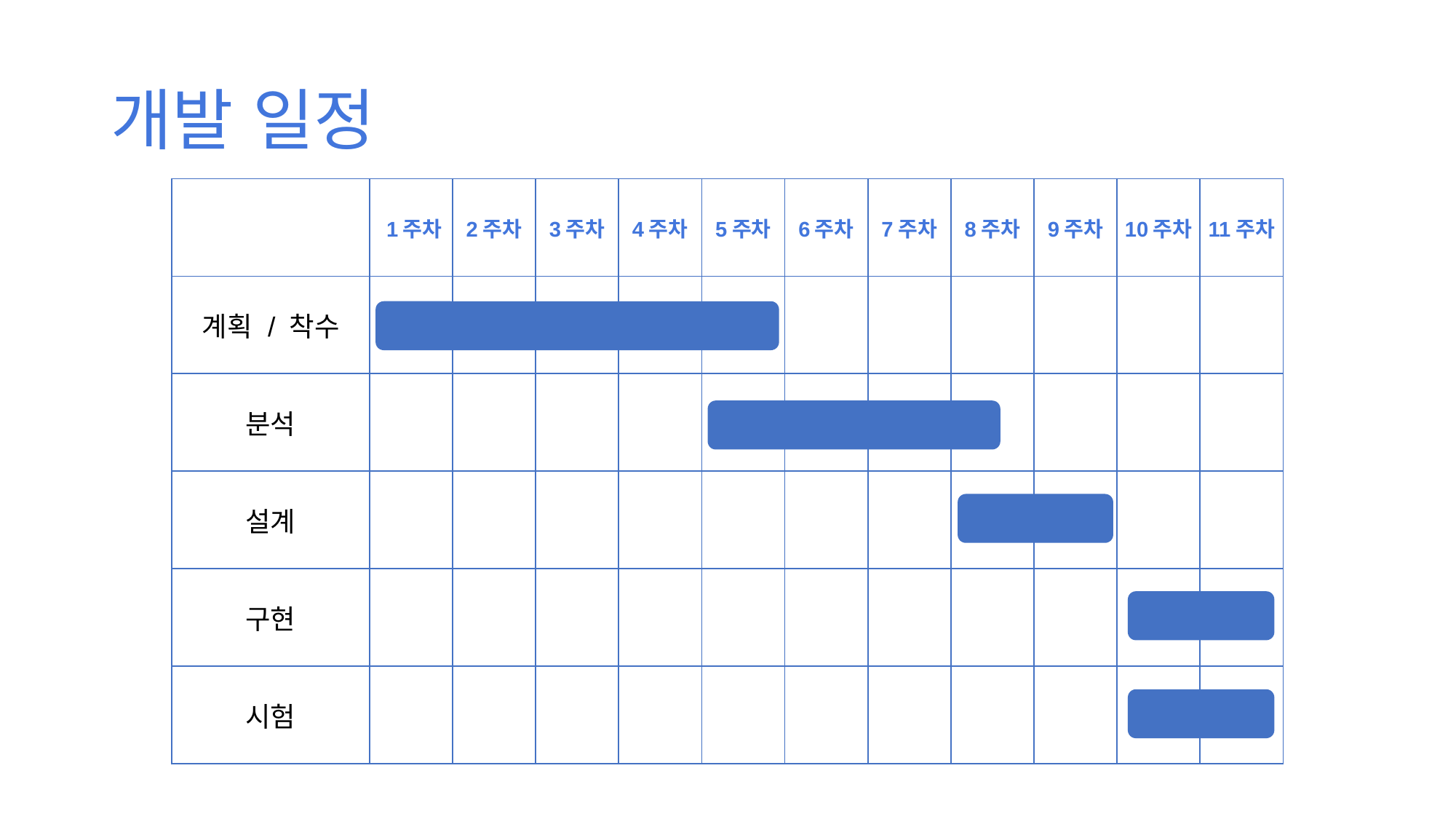

개발 일정
|  | 1주차 | 2주차 | 3주차 | 4주차 | 5주차 | 6주차 | 7주차 | 8주차 | 9주차 | 10주차 | 11주차 |
| --- | --- | --- | --- | --- | --- | --- | --- | --- | --- | --- | --- |
| 계획 / 착수 |  |  |  |  |  |  |  |  |  |  |  |
| 분석 |  |  |  |  |  |  |  |  |  |  |  |
| 설계 |  |  |  |  |  |  |  |  |  |  |  |
| 구현 |  |  |  |  |  |  |  |  |  |  |  |
| 시험 |  |  |  |  |  |  |  |  |  |  |  |